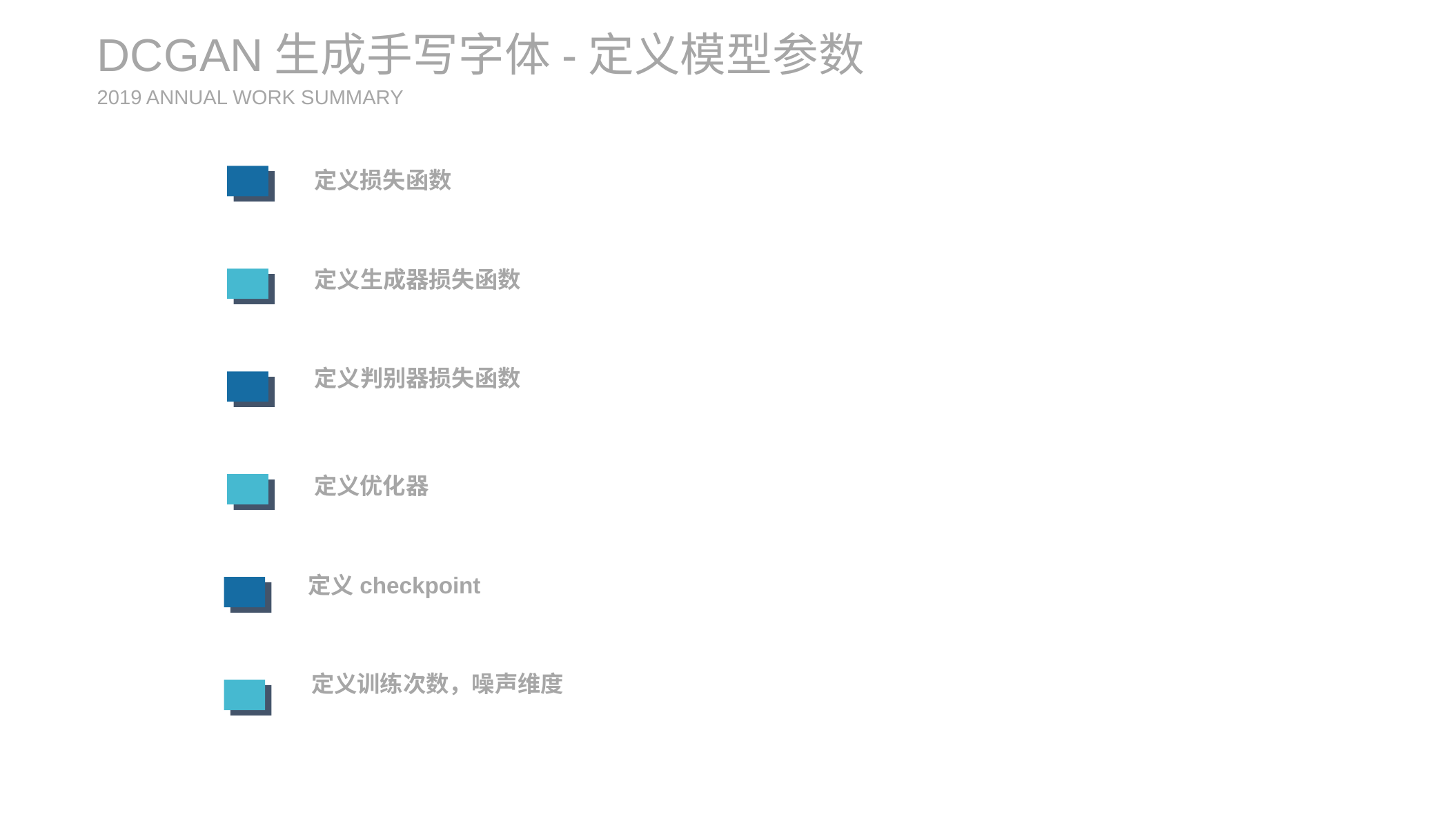

DCGAN生成手写字体-定义模型参数
2019 ANNUAL WORK SUMMARY
定义损失函数

定义生成器损失函数

定义判别器损失函数

定义优化器

定义checkpoint

定义训练次数，噪声维度